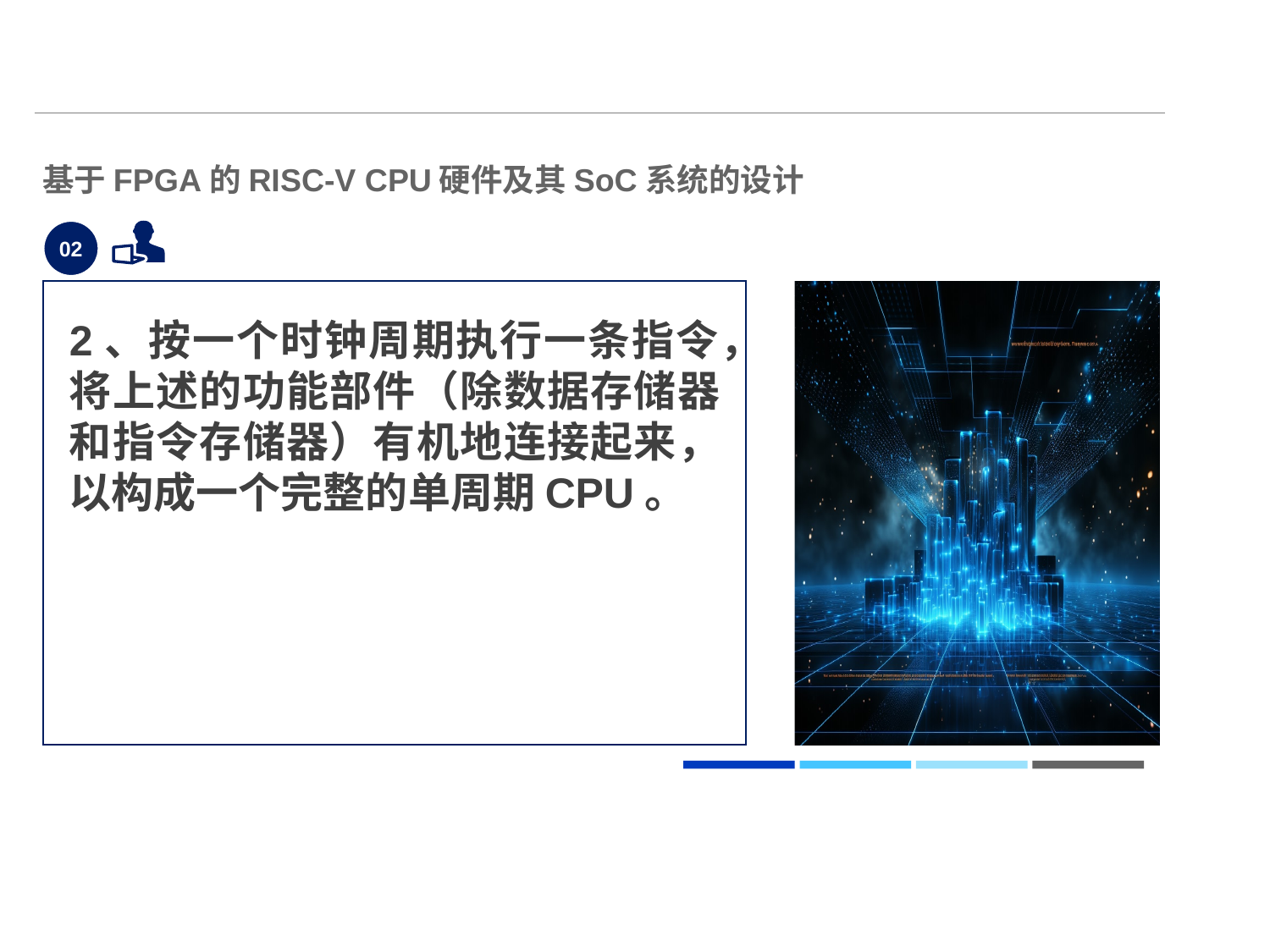

# 基于FPGA的RISC-V CPU硬件及其SoC系统的设计
02

2、按一个时钟周期执行一条指令，将上述的功能部件（除数据存储器和指令存储器）有机地连接起来，以构成一个完整的单周期CPU。

3